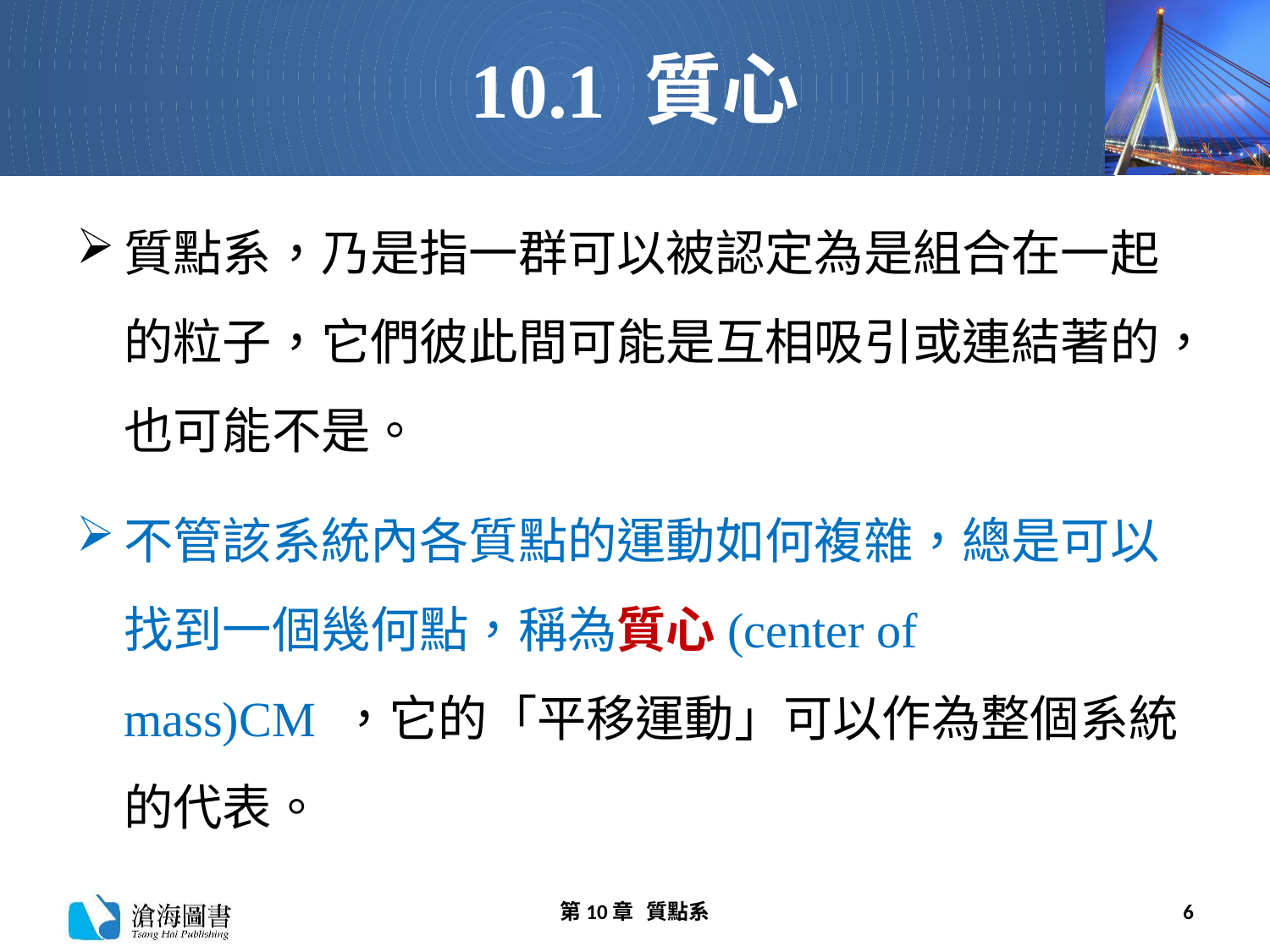

# 10.1 質心
質點系，乃是指一群可以被認定為是組合在一起的粒子，它們彼此間可能是互相吸引或連結著的，也可能不是。
不管該系統內各質點的運動如何複雜，總是可以找到一個幾何點，稱為質心(center of mass)CM ，它的「平移運動」可以作為整個系統的代表。

第10章  質點系
6